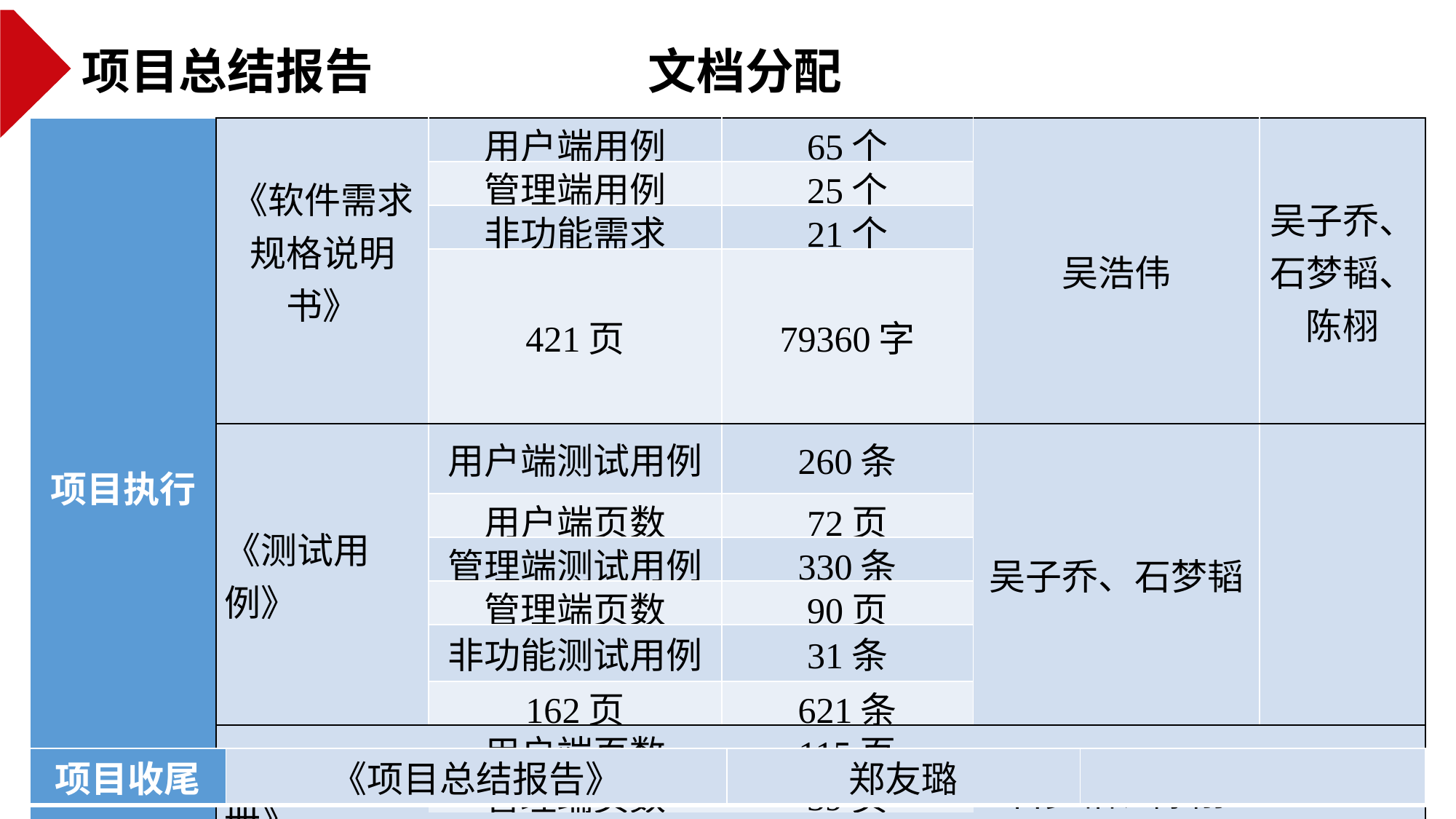

项目总结报告
文档分配
| 项目执行 | 《软件需求规格说明书》 | 用户端用例 | 65个 | 吴浩伟 | 吴子乔、石梦韬、陈栩 |
| --- | --- | --- | --- | --- | --- |
|  |  | 管理端用例 | 25个 |  |  |
|  |  | 非功能需求 | 21个 |  |  |
|  |  | 421页 | 79360字 |  |  |
|  | 《测试用例》 | 用户端测试用例 | 260条 | 吴子乔、石梦韬 |  |
|  |  | 用户端页数 | 72页 |  |  |
|  |  | 管理端测试用例 | 330条 |  |  |
|  |  | 管理端页数 | 90页 |  |  |
|  |  | 非功能测试用例 | 31条 |  |  |
|  |  | 162页 | 621条 |  |  |
|  | 《用户手册》 | 用户端页数 | 115页 | 石梦韬、陈栩 |  |
|  |  | 管理端页数 | 39页 |  |  |
|  |  | 154页 |  |  |  |
| 项目收尾 | 《项目总结报告》 | 郑友璐 |  |
| --- | --- | --- | --- |